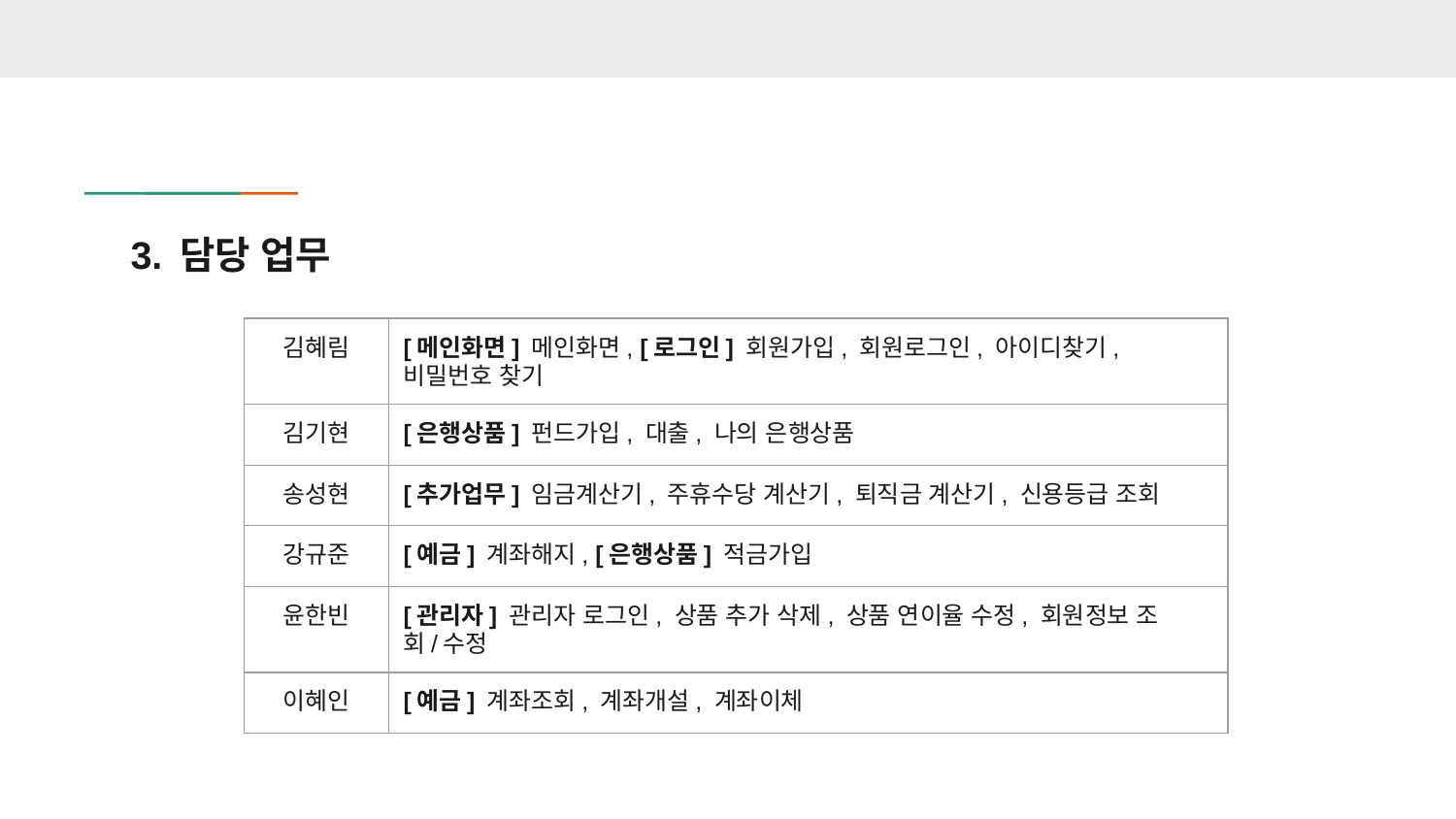

# 3. 담당 업무
| 김혜림 | [메인화면] 메인화면, [로그인] 회원가입, 회원로그인, 아이디찾기, 비밀번호 찾기 |
| --- | --- |
| 김기현 | [은행상품] 펀드가입, 대출, 나의 은행상품 |
| 송성현 | [추가업무] 임금계산기, 주휴수당 계산기, 퇴직금 계산기, 신용등급 조회 |
| 강규준 | [예금] 계좌해지, [은행상품] 적금가입 |
| 윤한빈 | [관리자] 관리자 로그인, 상품 추가 삭제, 상품 연이율 수정, 회원정보 조회/수정 |
| 이혜인 | [예금] 계좌조회, 계좌개설, 계좌이체 |